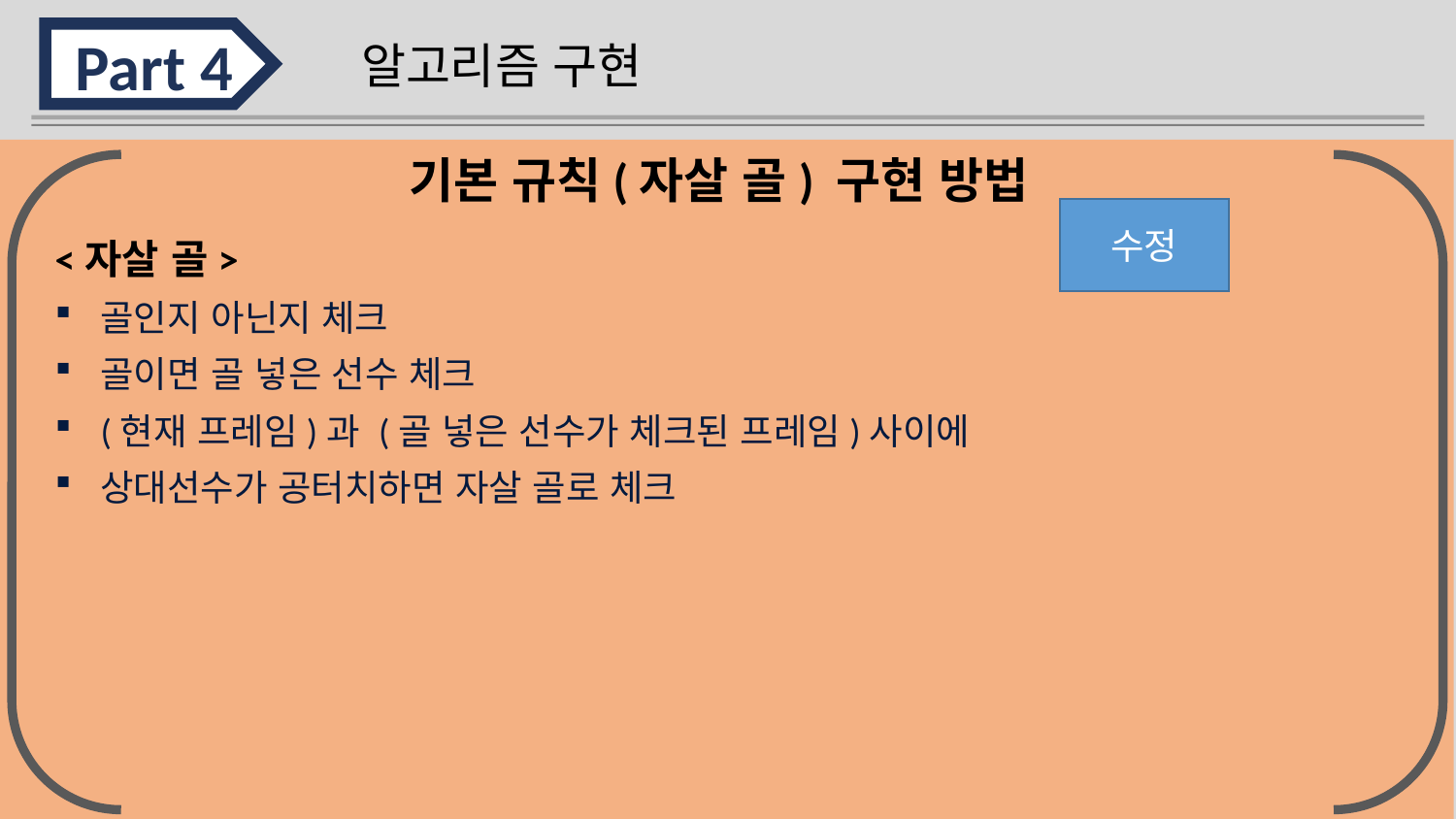

Part 4

알고리즘 구현

<자살 골>
골인지 아닌지 체크
골이면 골 넣은 선수 체크
(현재 프레임)과 (골 넣은 선수가 체크된 프레임)사이에
상대선수가 공터치하면 자살 골로 체크

기본 규칙(자살 골) 구현 방법

수정